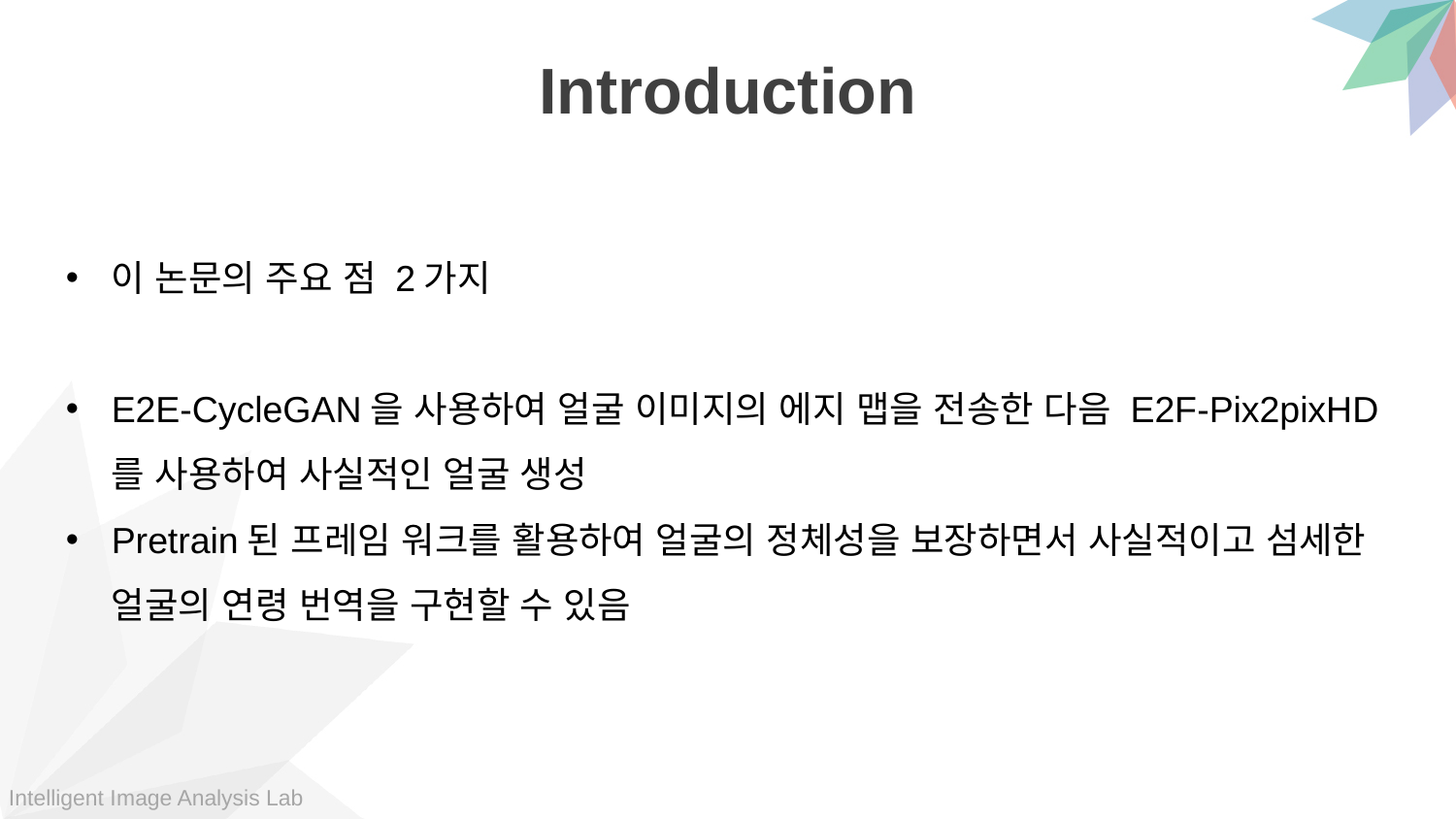

Introduction
이 논문의 주요 점 2가지

E2E-CycleGAN을 사용하여 얼굴 이미지의 에지 맵을 전송한 다음 E2F-Pix2pixHD 를 사용하여 사실적인 얼굴 생성
Pretrain된 프레임 워크를 활용하여 얼굴의 정체성을 보장하면서 사실적이고 섬세한 얼굴의 연령 번역을 구현할 수 있음